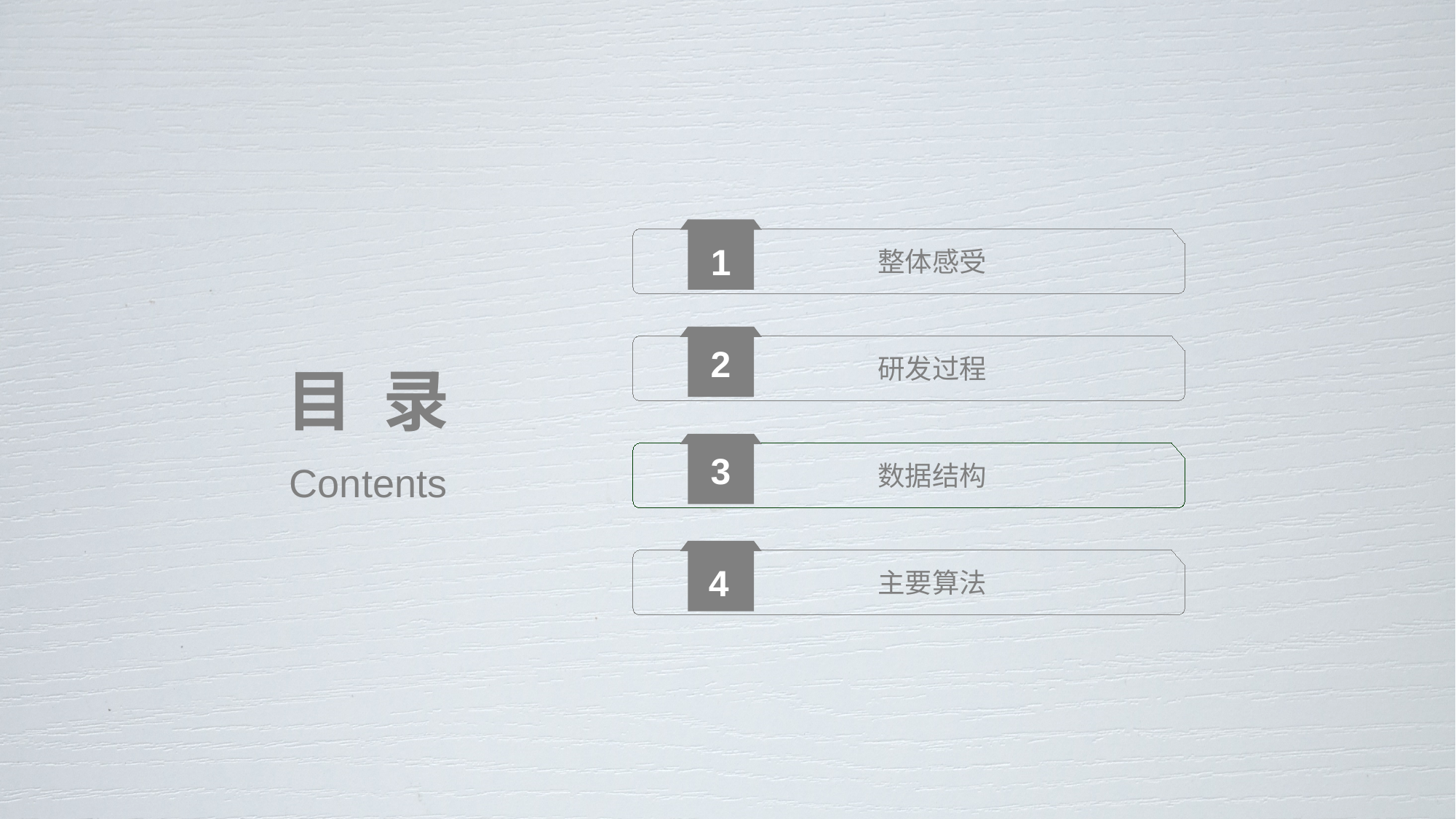

1

整体感受

2

研发过程
目  录

3

Contents
数据结构

4

主要算法